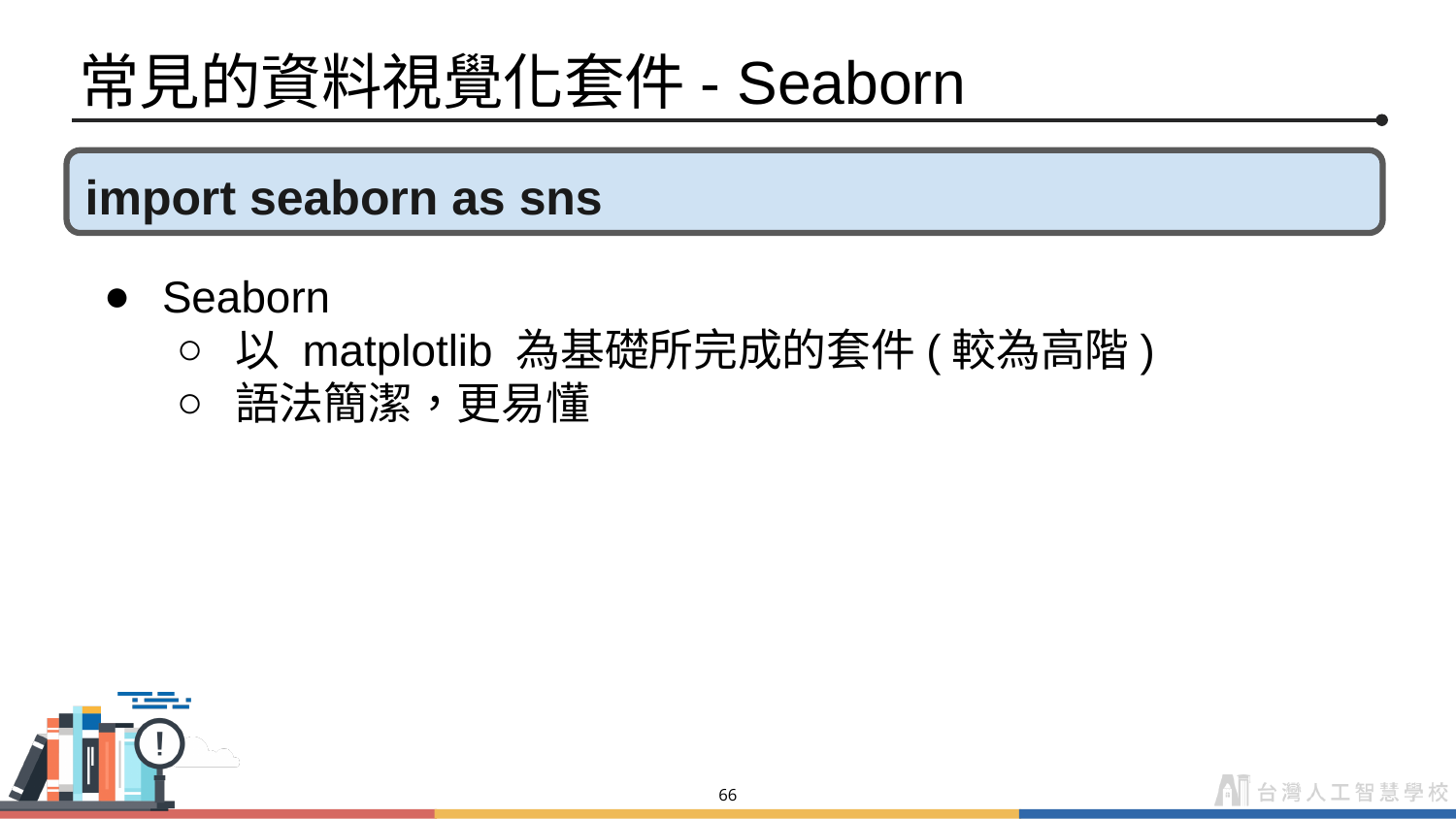

# 常見的資料視覺化套件- Seaborn
import seaborn as sns
Seaborn
以 matplotlib 為基礎所完成的套件(較為高階)
語法簡潔，更易懂

66